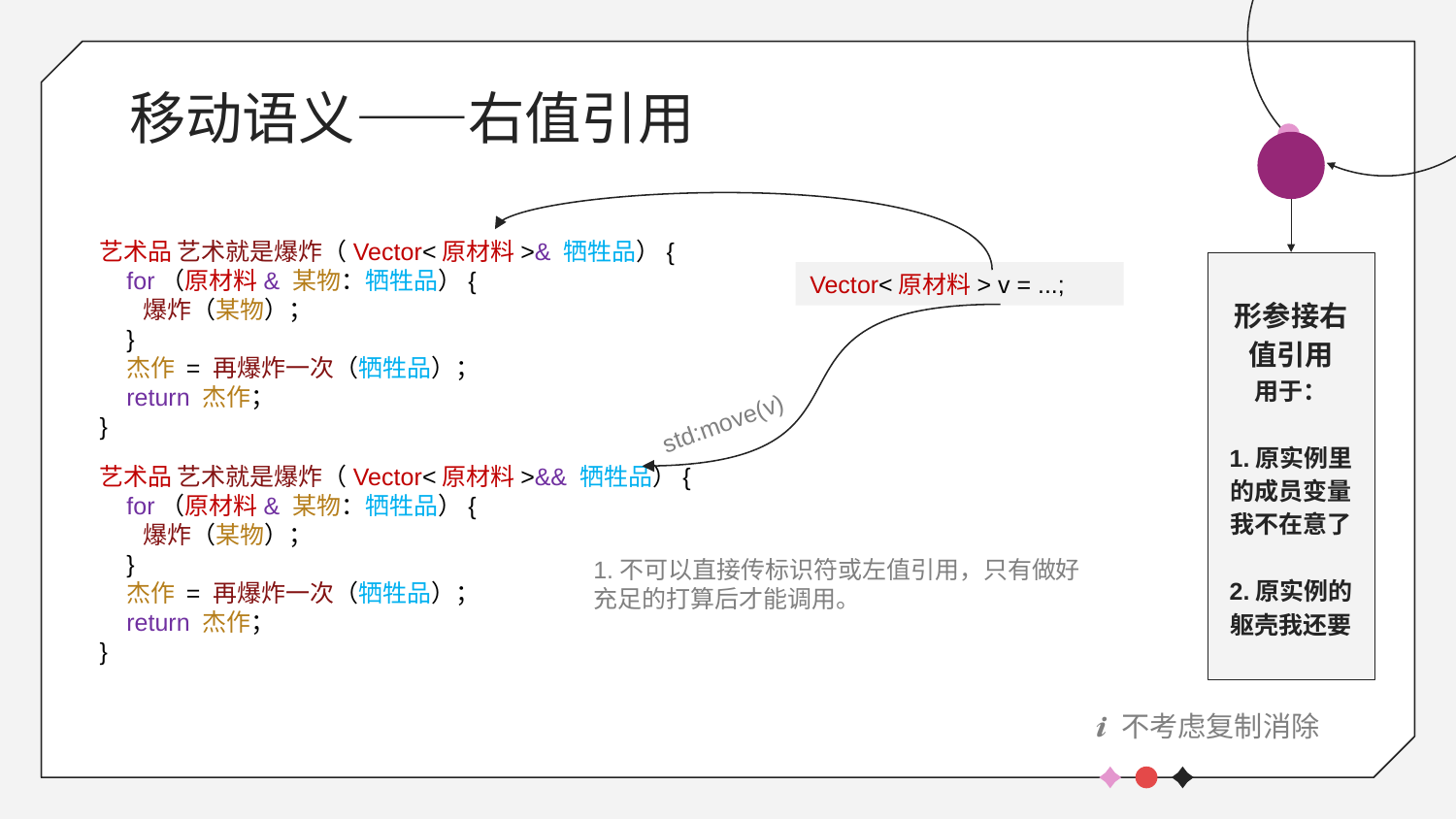

# 移动语义——右值引用
i
艺术品 艺术就是爆炸（Vector<原材料>& 牺牲品）{
    for（原材料& 某物：牺牲品）{
       爆炸（某物）；
    }
    杰作 = 再爆炸一次（牺牲品）；
    return 杰作；
}
形参接右值引用
用于：

1.原实例里的成员变量我不在意了

2.原实例的躯壳我还要
Vector<原材料> v = ...;
std:move(v)
艺术品 艺术就是爆炸（Vector<原材料>&& 牺牲品）{
    for（原材料& 某物：牺牲品）{
       爆炸（某物）；
    }
    杰作 = 再爆炸一次（牺牲品）；
    return 杰作；
}
1.不可以直接传标识符或左值引用，只有做好充足的打算后才能调用。
ℹ 不考虑复制消除